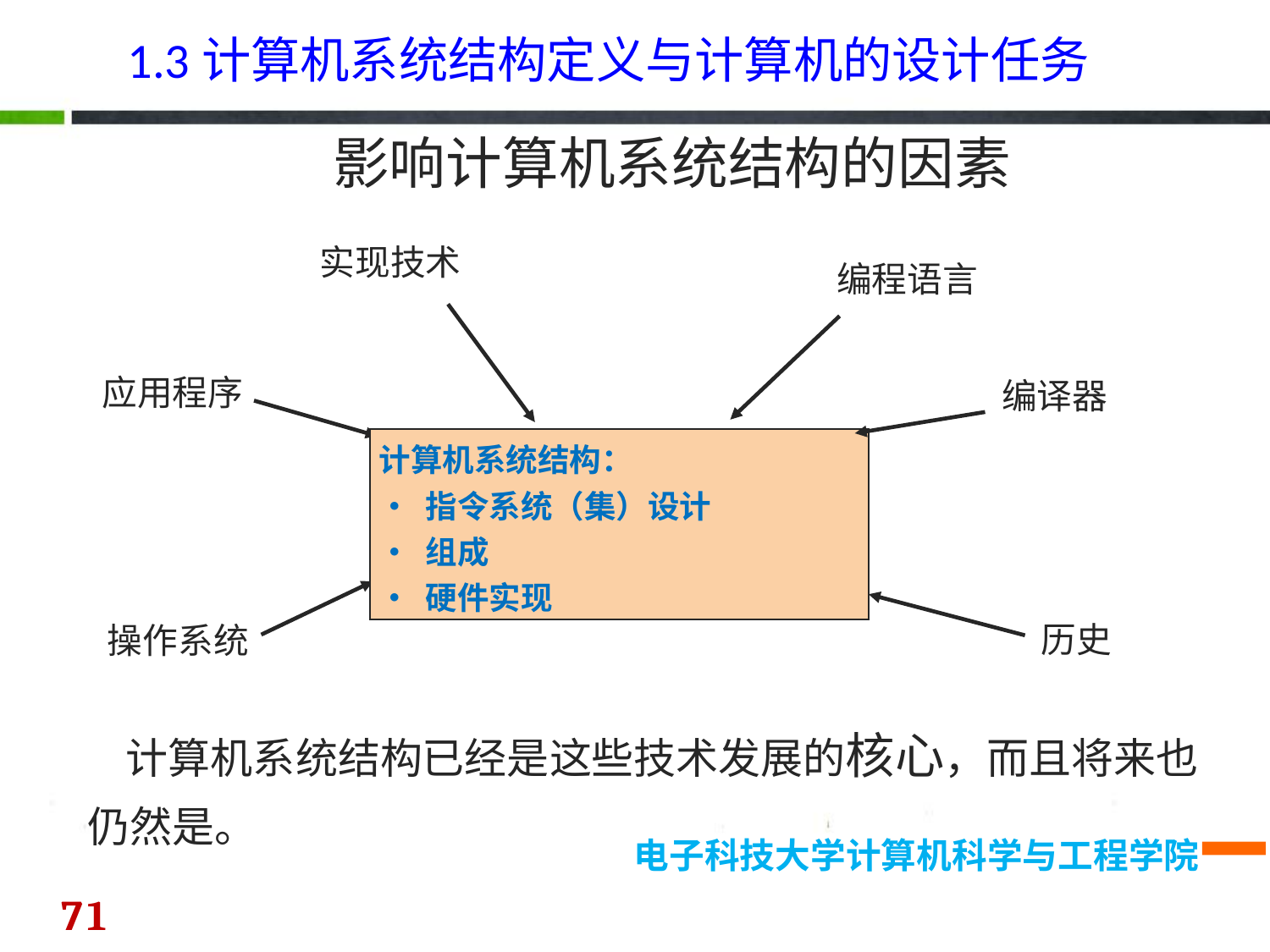

1.3计算机系统结构定义与计算机的设计任务
影响计算机系统结构的因素
实现技术
编程语言

应用程序
编译器

计算机系统结构：
• 指令系统（集）设计
• 组成
• 硬件实现

操作系统
历史
   计算机系统结构已经是这些技术发展的核心，而且将来也仍然是。